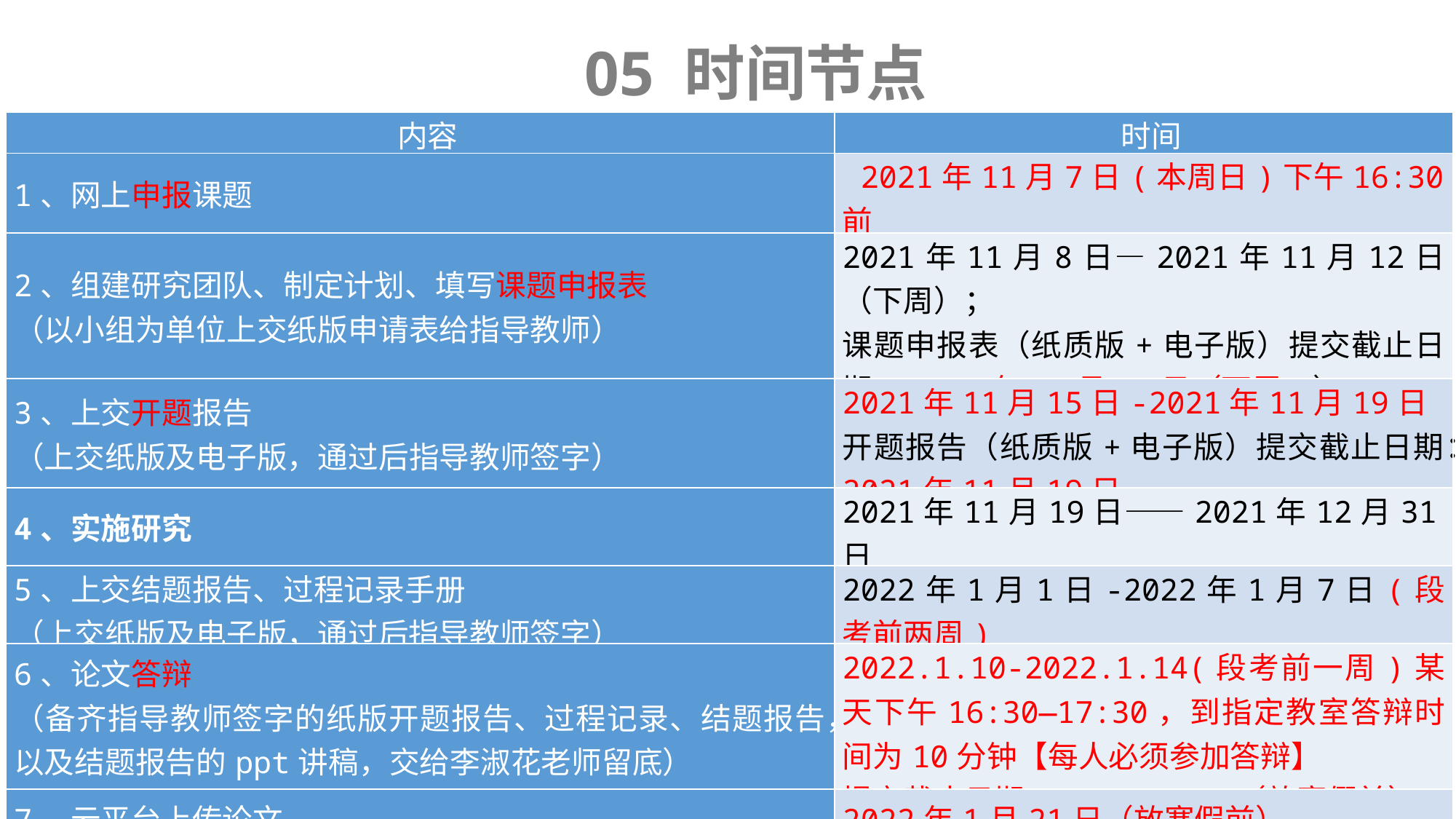

05 时间节点
| 内容 | 时间 |
| --- | --- |
| 1、网上申报课题 | 2021年11月7日(本周日)下午16:30前 |
| 2、组建研究团队、制定计划、填写课题申报表 （以小组为单位上交纸版申请表给指导教师） | 2021年11月8日—2021年11月12日（下周）； 课题申报表（纸质版+电子版）提交截止日期：2021年11月12日（下周五） |
| 3、上交开题报告 （上交纸版及电子版，通过后指导教师签字） | 2021年11月15日-2021年11月19日 开题报告（纸质版+电子版）提交截止日期：2021年11月19日 |
| 4、实施研究 | 2021年11月19日——2021年12月31日 |
| 5、上交结题报告、过程记录手册 （上交纸版及电子版，通过后指导教师签字） | 2022年1月1日-2022年1月7日(段考前两周) |
| 6、论文答辩 （备齐指导教师签字的纸版开题报告、过程记录、结题报告，以及结题报告的ppt讲稿，交给李淑花老师留底） | 2022.1.10-2022.1.14(段考前一周)某天下午16:30—17:30，到指定教室答辩时间为10分钟【每人必须参加答辩】 提交截止日期：2022.1.21（放寒假前） |
| 7、云平台上传论文 | 2022年1月21日（放寒假前） |